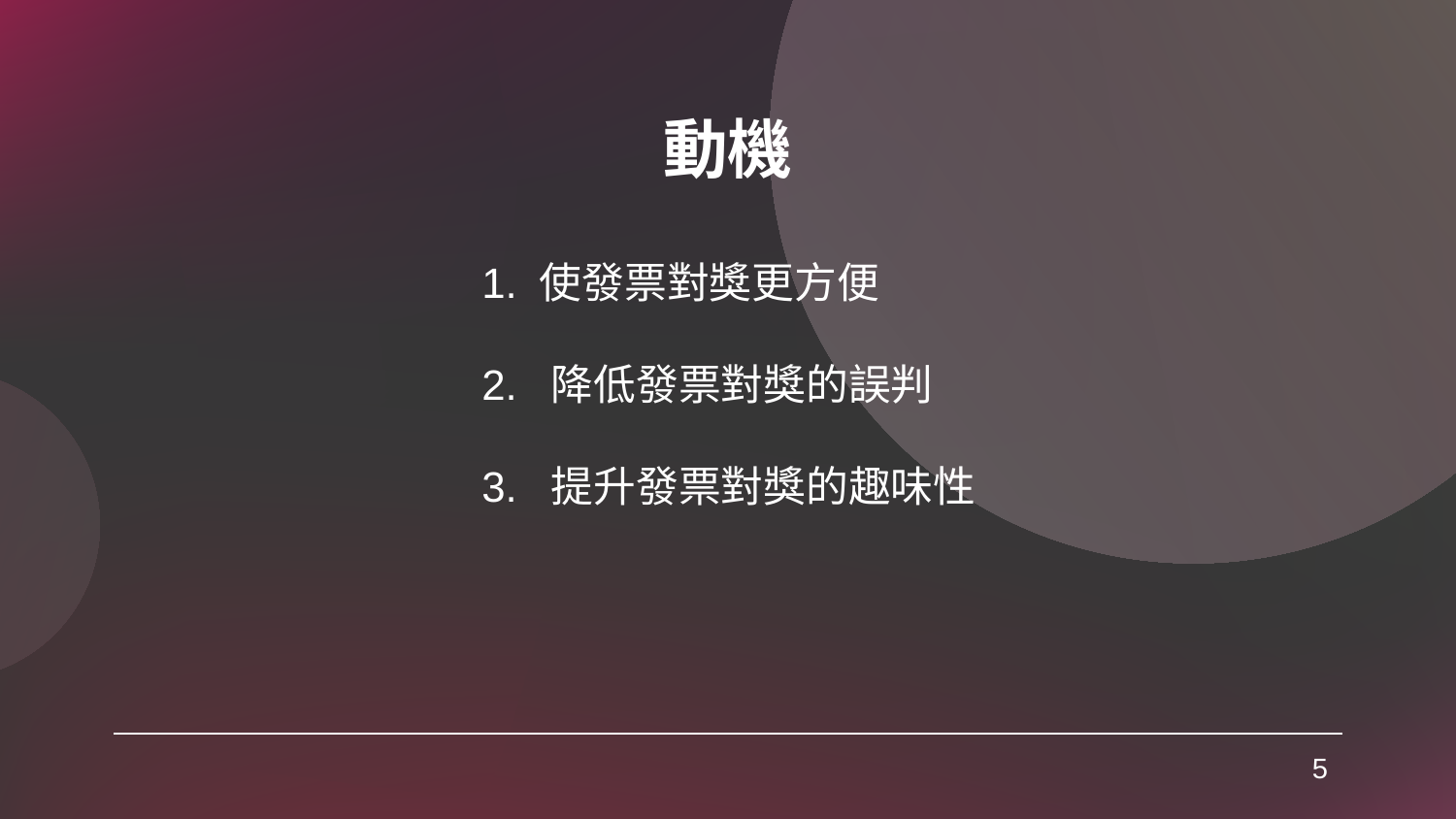

# 動機
使發票對獎更方便

2.  降低發票對獎的誤判

3.  提升發票對獎的趣味性
5